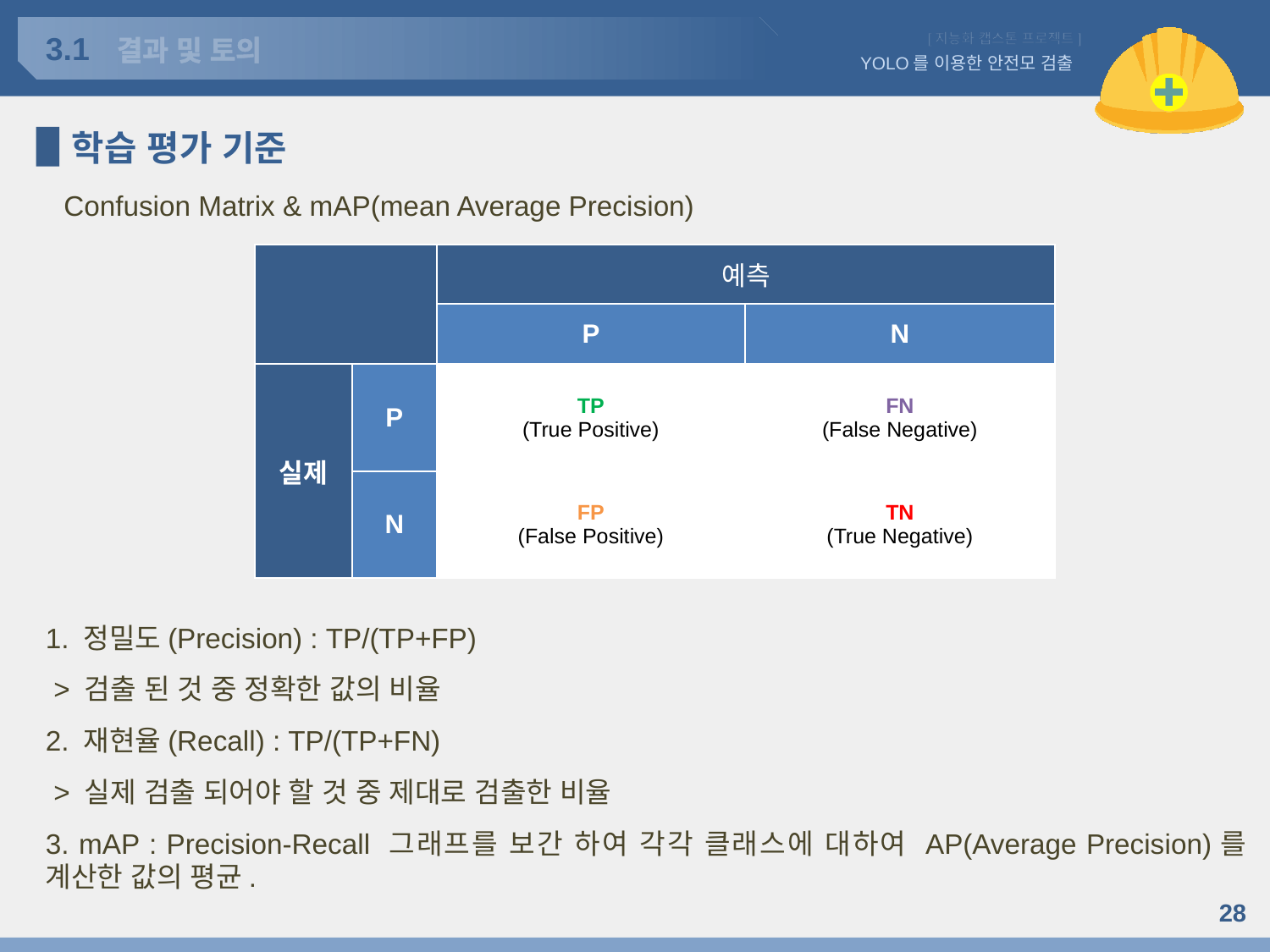

3.1
# 결과 및 토의
학습 평가 기준

 Confusion Matrix & mAP(mean Average Precision)
|  |  | 예측 |  |
| --- | --- | --- | --- |
|  |  | P | N |
| 실제 | P | TP (True Positive) | FN (False Negative) |
|  | N | FP (False Positive) | TN (True Negative) |

1. 정밀도(Precision) : TP/(TP+FP)
 > 검출 된 것 중 정확한 값의 비율
2. 재현율(Recall) : TP/(TP+FN)
 > 실제 검출 되어야 할 것 중 제대로 검출한 비율
3. mAP : Precision-Recall 그래프를 보간 하여 각각 클래스에 대하여 AP(Average Precision)를 계산한 값의 평균.
28